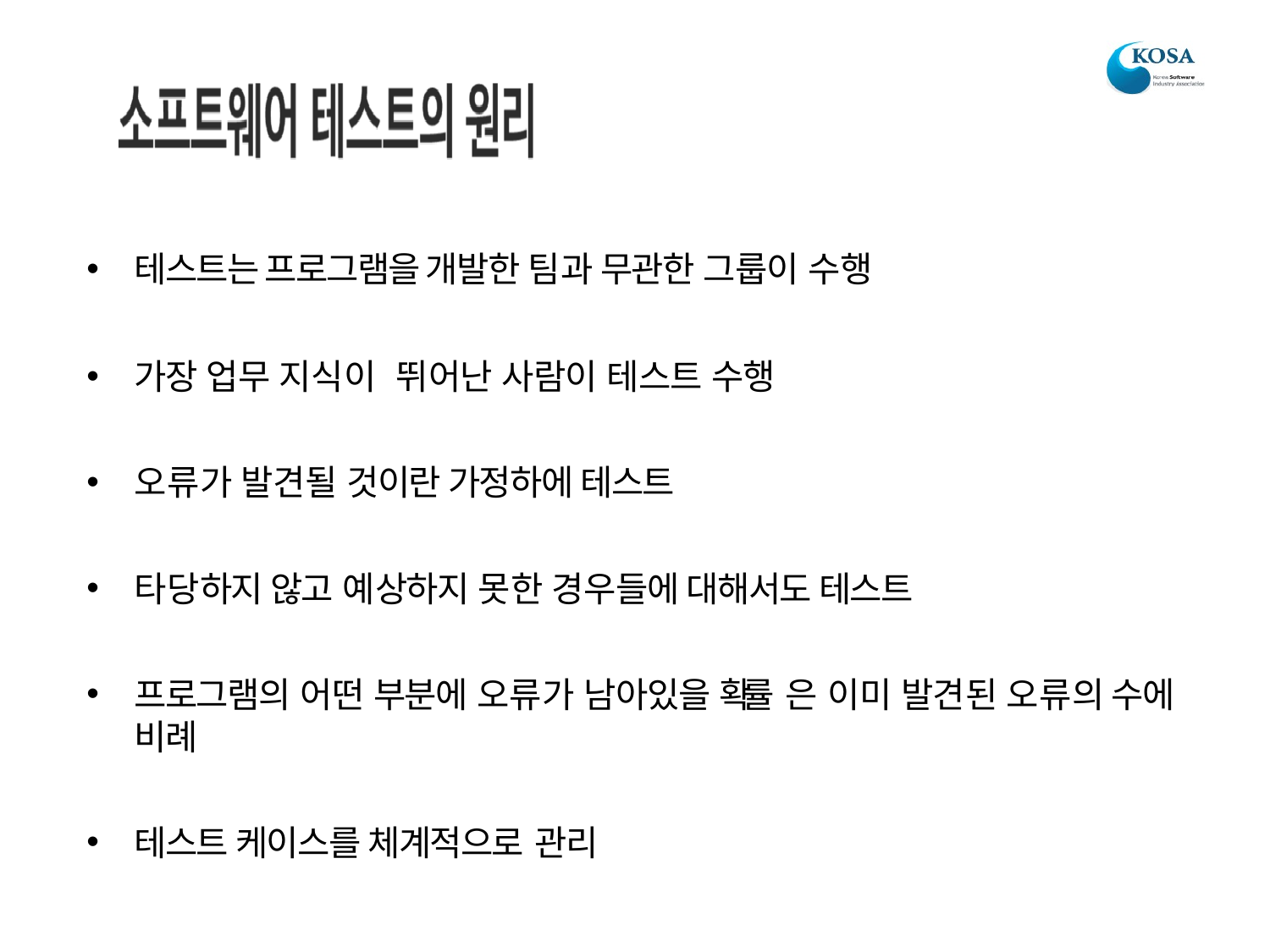

테스트는 프로그램을 개발한 팀과 무관한 그룹이 수행

가장 업무 지식이  뛰어난 사람이 테스트 수행

오류가 발견될 것이란 가정하에 테스트

타당하지 않고 예상하지 못한 경우들에 대해서도 테스트

프로그램의 어떤 부분에 오류가 남아있을 확률  은 이미 발견된 오류의 수에 비례

테스트 케이스를 체계적으로 관리